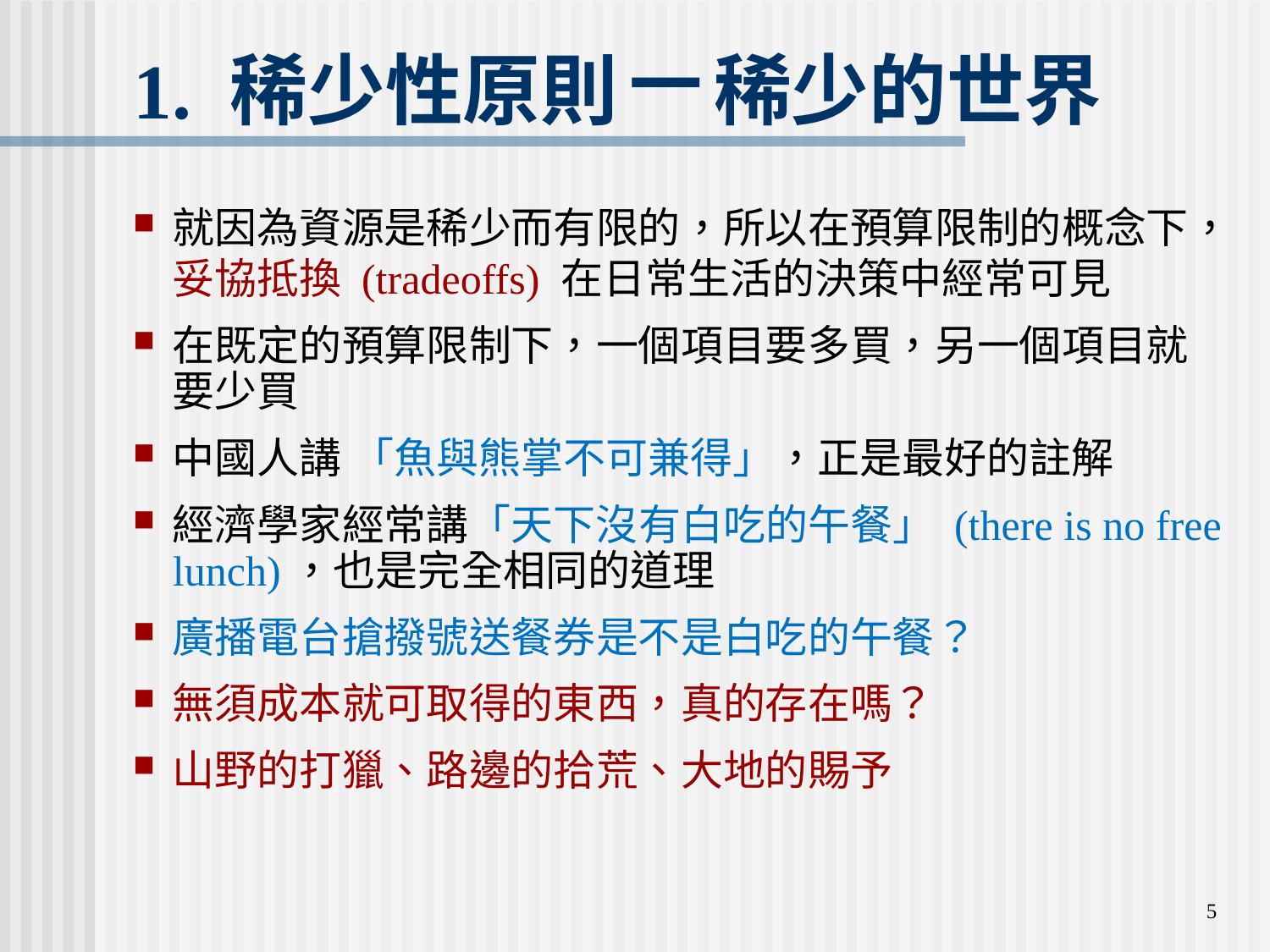

# 1. 稀少性原則－稀少的世界
就因為資源是稀少而有限的，所以在預算限制的概念下，妥協抵換 (tradeoffs) 在日常生活的決策中經常可見
在既定的預算限制下，一個項目要多買，另一個項目就要少買
中國人講 「魚與熊掌不可兼得」，正是最好的註解
經濟學家經常講「天下沒有白吃的午餐」 (there is no free lunch)，也是完全相同的道理
廣播電台搶撥號送餐券是不是白吃的午餐？
無須成本就可取得的東西，真的存在嗎？
山野的打獵、路邊的拾荒、大地的賜予

5